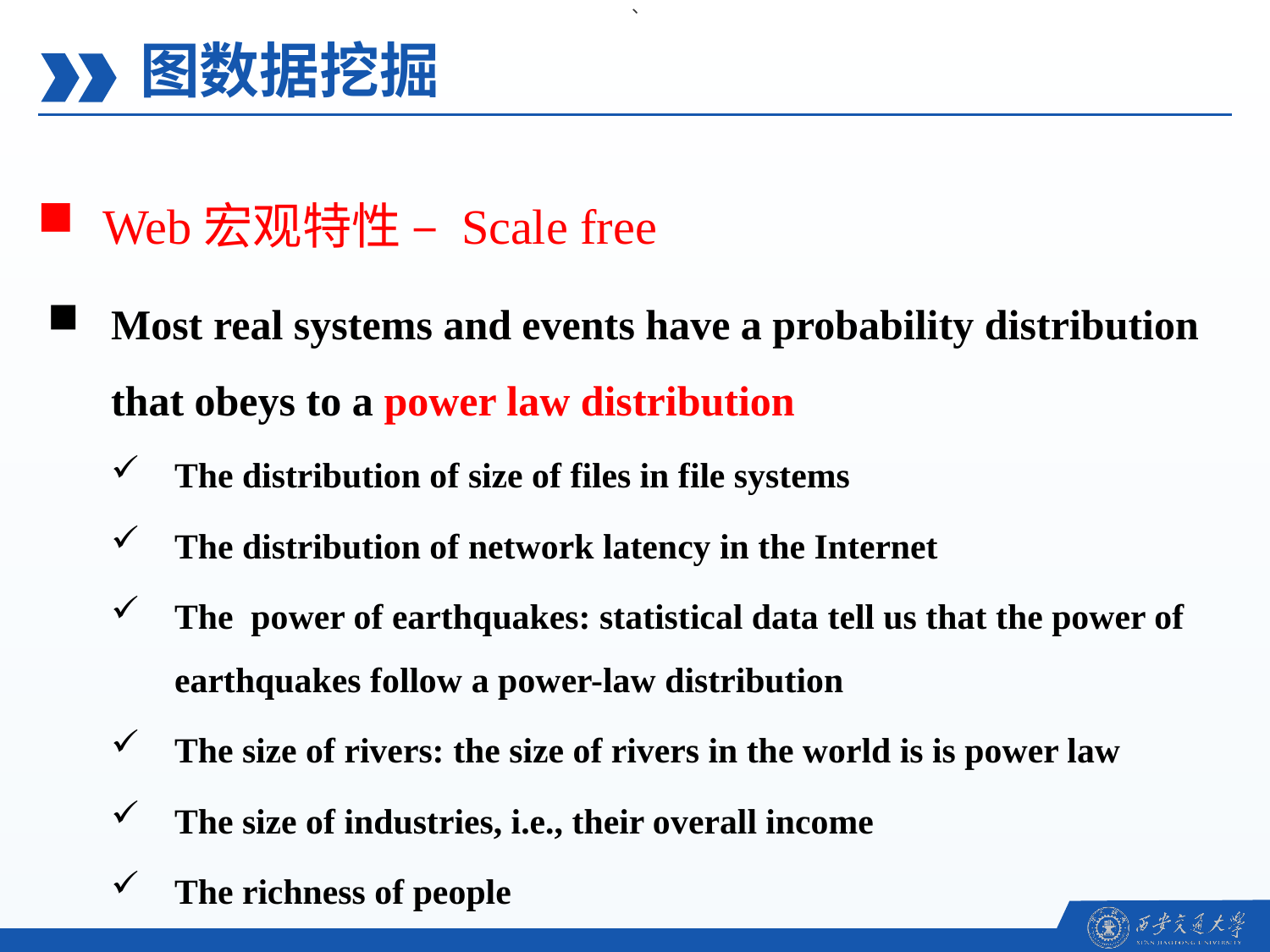

、
图数据挖掘
Web宏观特性 – Scale free
Most real systems and events have a probability distribution that obeys to a power law distribution
The distribution of size of files in file systems
The distribution of network latency in the Internet
The  power of earthquakes: statistical data tell us that the power of earthquakes follow a power-law distribution
The size of rivers: the size of rivers in the world is is power law
The size of industries, i.e., their overall income
The richness of people